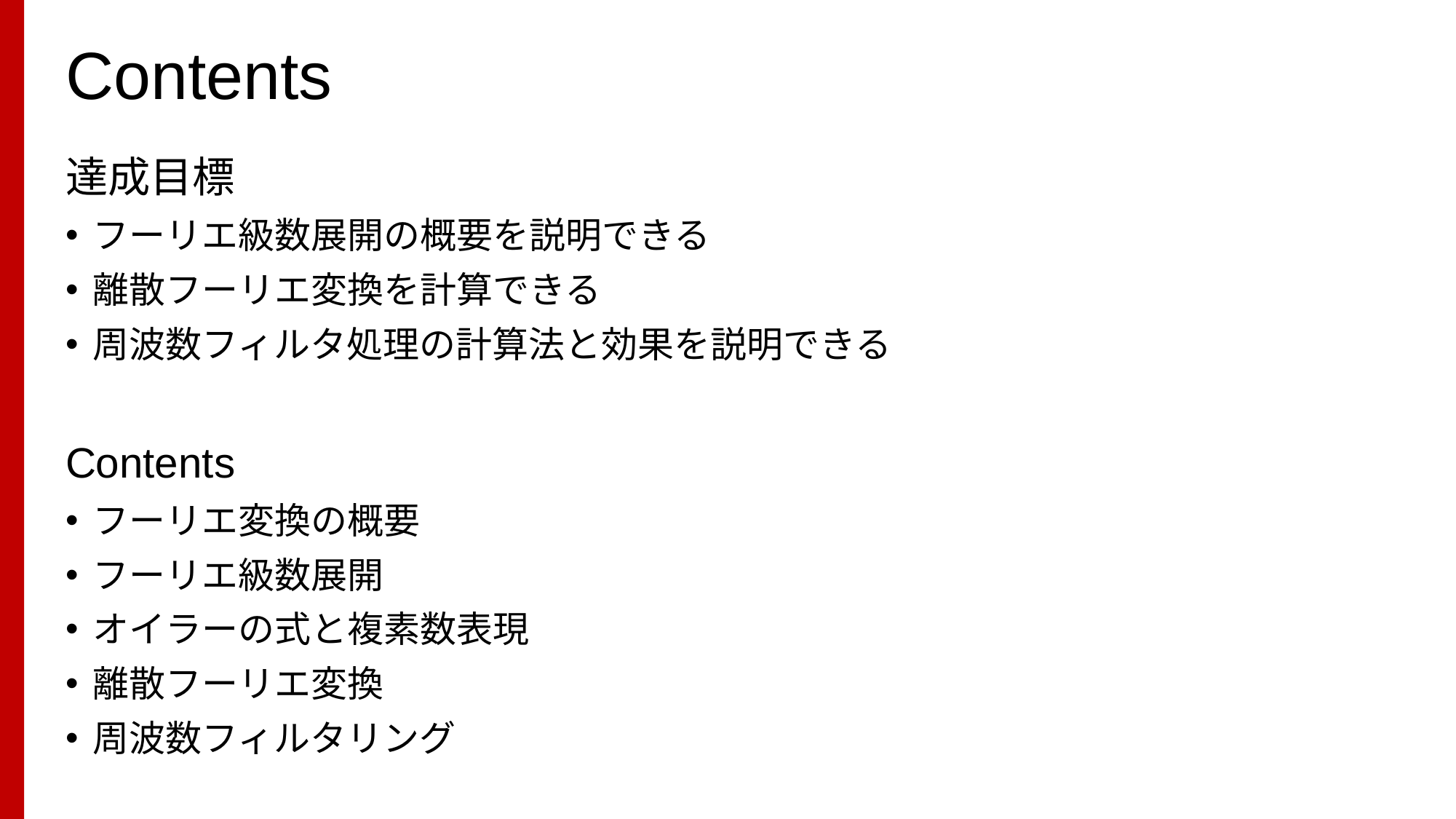

# Contents
達成目標
フーリエ級数展開の概要を説明できる
離散フーリエ変換を計算できる
周波数フィルタ処理の計算法と効果を説明できる

Contents
フーリエ変換の概要
フーリエ級数展開
オイラーの式と複素数表現
離散フーリエ変換
周波数フィルタリング